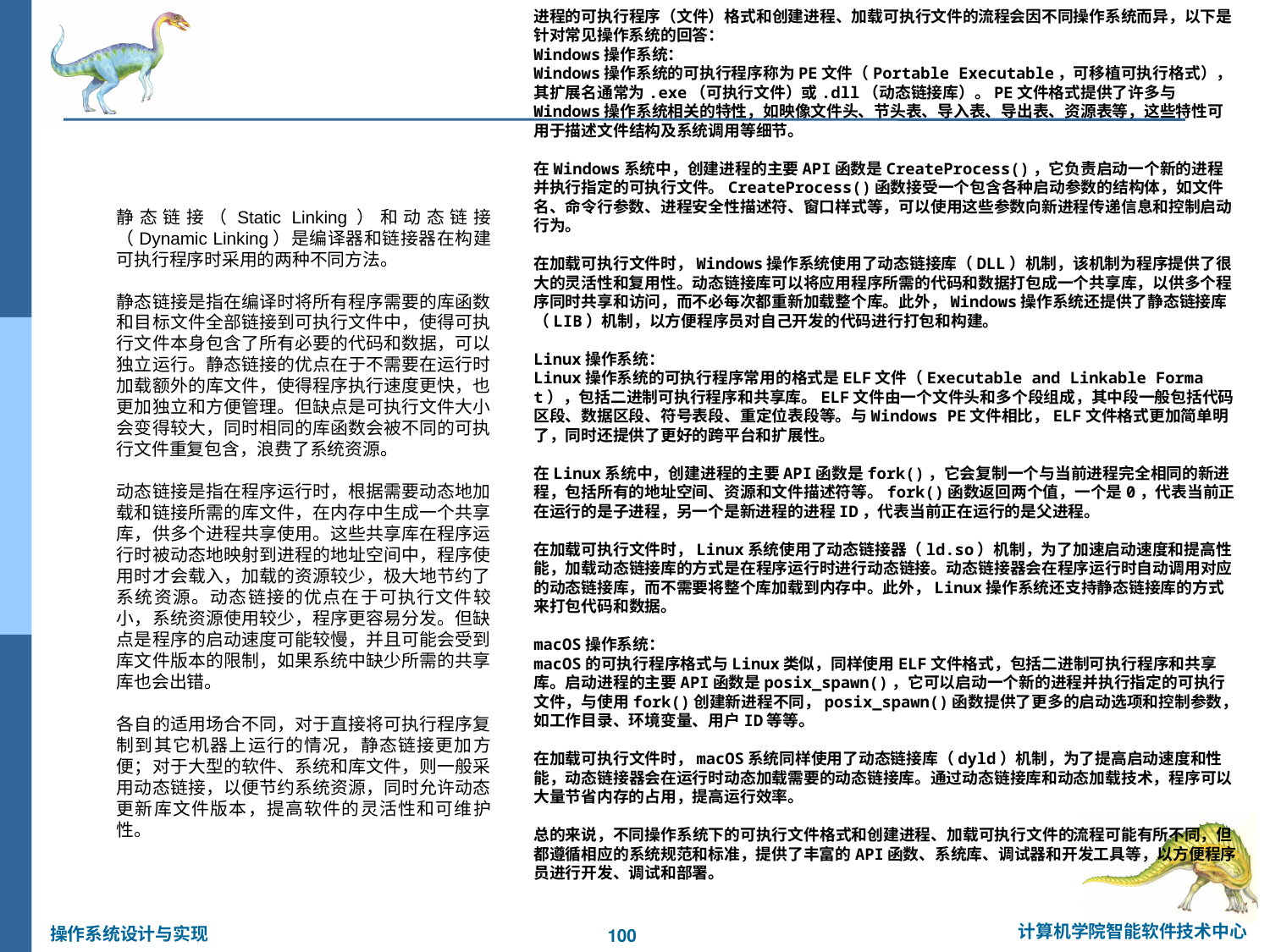

进程的可执行程序（文件）格式和创建进程、加载可执行文件的流程会因不同操作系统而异，以下是针对常见操作系统的回答：
Windows操作系统：
Windows操作系统的可执行程序称为PE文件（Portable Executable，可移植可执行格式），其扩展名通常为.exe（可执行文件）或.dll（动态链接库）。PE文件格式提供了许多与Windows操作系统相关的特性，如映像文件头、节头表、导入表、导出表、资源表等，这些特性可用于描述文件结构及系统调用等细节。

在Windows系统中，创建进程的主要API函数是CreateProcess()，它负责启动一个新的进程并执行指定的可执行文件。CreateProcess()函数接受一个包含各种启动参数的结构体，如文件名、命令行参数、进程安全性描述符、窗口样式等，可以使用这些参数向新进程传递信息和控制启动行为。

在加载可执行文件时，Windows操作系统使用了动态链接库（DLL）机制，该机制为程序提供了很大的灵活性和复用性。动态链接库可以将应用程序所需的代码和数据打包成一个共享库，以供多个程序同时共享和访问，而不必每次都重新加载整个库。此外，Windows操作系统还提供了静态链接库（LIB）机制，以方便程序员对自己开发的代码进行打包和构建。

Linux操作系统：
Linux操作系统的可执行程序常用的格式是ELF文件（Executable and Linkable Format），包括二进制可执行程序和共享库。ELF文件由一个文件头和多个段组成，其中段一般包括代码区段、数据区段、符号表段、重定位表段等。与Windows PE文件相比，ELF文件格式更加简单明了，同时还提供了更好的跨平台和扩展性。

在Linux系统中，创建进程的主要API函数是fork()，它会复制一个与当前进程完全相同的新进程，包括所有的地址空间、资源和文件描述符等。fork()函数返回两个值，一个是0，代表当前正在运行的是子进程，另一个是新进程的进程ID，代表当前正在运行的是父进程。

在加载可执行文件时，Linux系统使用了动态链接器（ld.so）机制，为了加速启动速度和提高性能，加载动态链接库的方式是在程序运行时进行动态链接。动态链接器会在程序运行时自动调用对应的动态链接库，而不需要将整个库加载到内存中。此外，Linux操作系统还支持静态链接库的方式来打包代码和数据。

macOS操作系统：
macOS的可执行程序格式与Linux类似，同样使用ELF文件格式，包括二进制可执行程序和共享库。启动进程的主要API函数是posix_spawn()，它可以启动一个新的进程并执行指定的可执行文件，与使用fork()创建新进程不同，posix_spawn()函数提供了更多的启动选项和控制参数，如工作目录、环境变量、用户ID等等。

在加载可执行文件时，macOS系统同样使用了动态链接库（dyld）机制，为了提高启动速度和性能，动态链接器会在运行时动态加载需要的动态链接库。通过动态链接库和动态加载技术，程序可以大量节省内存的占用，提高运行效率。

总的来说，不同操作系统下的可执行文件格式和创建进程、加载可执行文件的流程可能有所不同，但都遵循相应的系统规范和标准，提供了丰富的API函数、系统库、调试器和开发工具等，以方便程序员进行开发、调试和部署。
静态链接（Static Linking）和动态链接（Dynamic Linking）是编译器和链接器在构建可执行程序时采用的两种不同方法。

静态链接是指在编译时将所有程序需要的库函数和目标文件全部链接到可执行文件中，使得可执行文件本身包含了所有必要的代码和数据，可以独立运行。静态链接的优点在于不需要在运行时加载额外的库文件，使得程序执行速度更快，也更加独立和方便管理。但缺点是可执行文件大小会变得较大，同时相同的库函数会被不同的可执行文件重复包含，浪费了系统资源。

动态链接是指在程序运行时，根据需要动态地加载和链接所需的库文件，在内存中生成一个共享库，供多个进程共享使用。这些共享库在程序运行时被动态地映射到进程的地址空间中，程序使用时才会载入，加载的资源较少，极大地节约了系统资源。动态链接的优点在于可执行文件较小，系统资源使用较少，程序更容易分发。但缺点是程序的启动速度可能较慢，并且可能会受到库文件版本的限制，如果系统中缺少所需的共享库也会出错。

各自的适用场合不同，对于直接将可执行程序复制到其它机器上运行的情况，静态链接更加方便；对于大型的软件、系统和库文件，则一般采用动态链接，以便节约系统资源，同时允许动态更新库文件版本，提高软件的灵活性和可维护性。